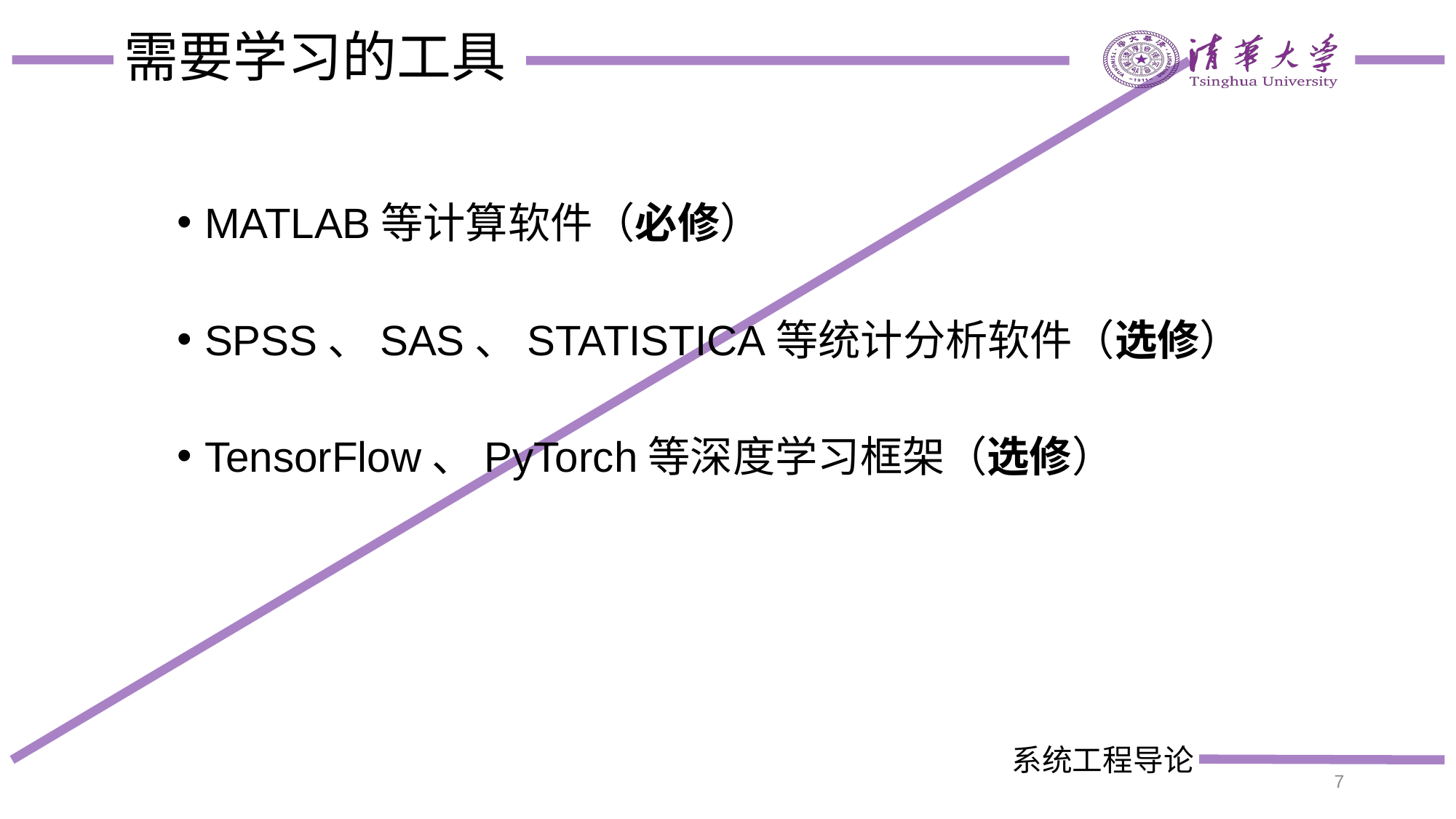

# 需要学习的工具
MATLAB等计算软件（必修）
SPSS、SAS、STATISTICA等统计分析软件（选修）
TensorFlow、PyTorch等深度学习框架（选修）
7